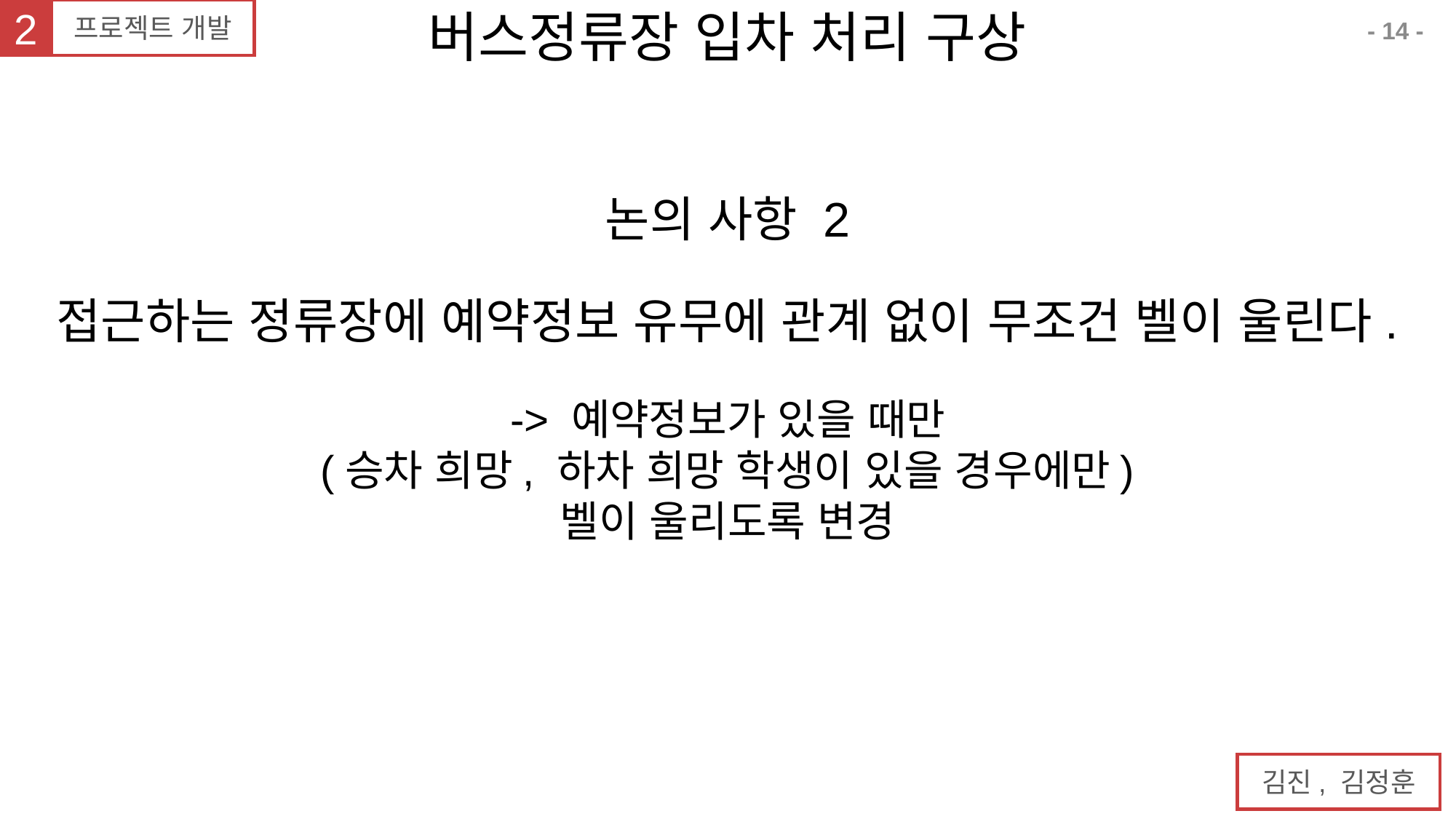

2

프로젝트 개발
버스정류장 입차 처리 구상
14
논의 사항 2

접근하는 정류장에 예약정보 유무에 관계 없이 무조건 벨이 울린다.

-> 예약정보가 있을 때만
(승차 희망, 하차 희망 학생이 있을 경우에만)
벨이 울리도록 변경

김진, 김정훈